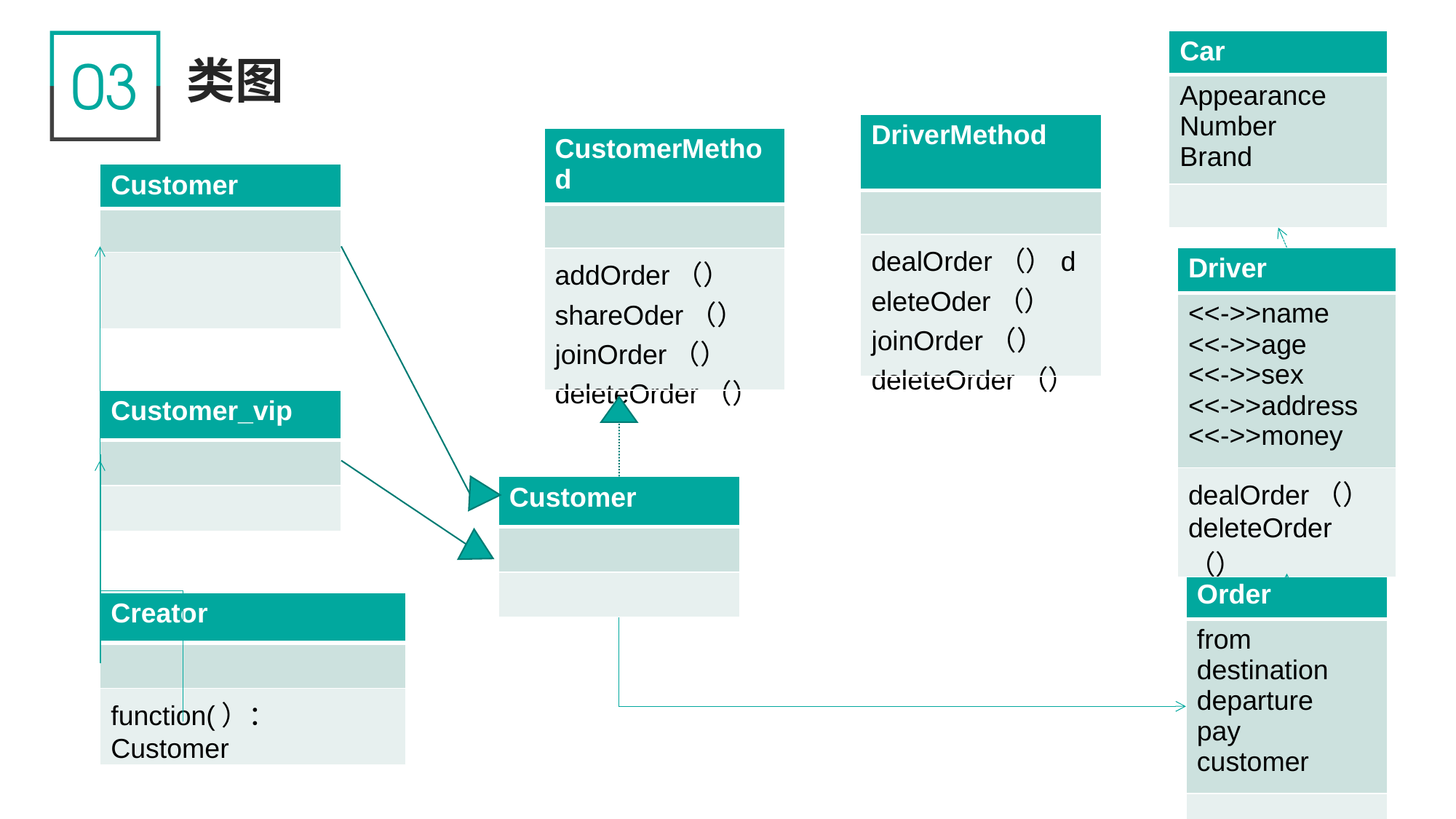

| Car |
| --- |
| Appearance Number Brand |
|  |
03
类图

| DriverMethod |
| --- |
|  |
| dealOrder（）deleteOder（） joinOrder（） deleteOrder（） |
| CustomerMethod |
| --- |
|  |
| addOrder（） shareOder（） joinOrder（） deleteOrder（） |
| Customer |
| --- |
|  |
|  |
| Driver |
| --- |
| <<->>name <<->>age <<->>sex <<->>address <<->>money |
| dealOrder（） deleteOrder（） |
| Customer\_vip |
| --- |
|  |
|  |

| Customer |
| --- |
|  |
|  |

| Order |
| --- |
| from destination departure pay customer |
|  |
| Creator |
| --- |
|  |
| function(）：Customer |